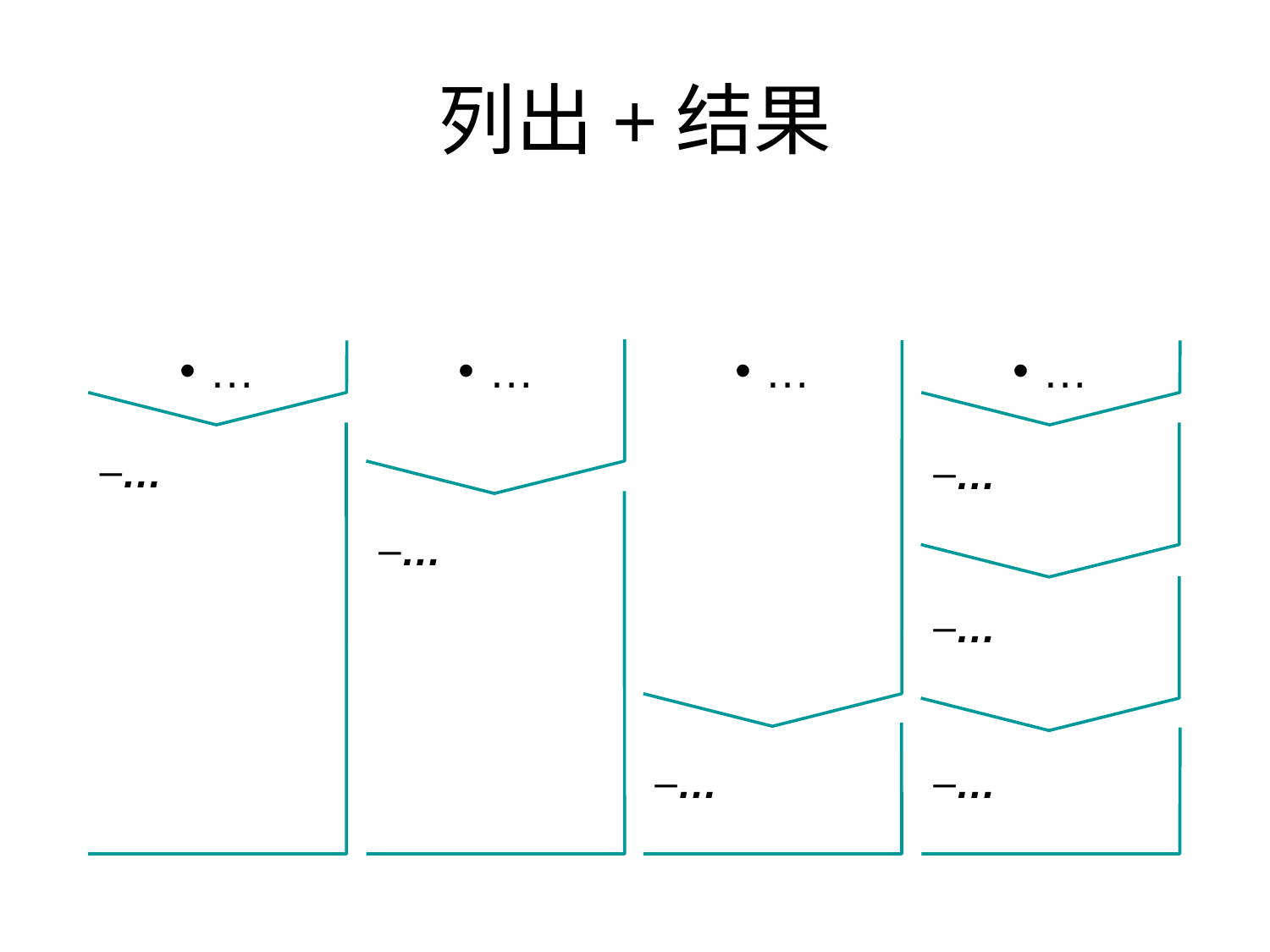

# 列出+结果

…
…
…
…

…
…

…

…

…
…